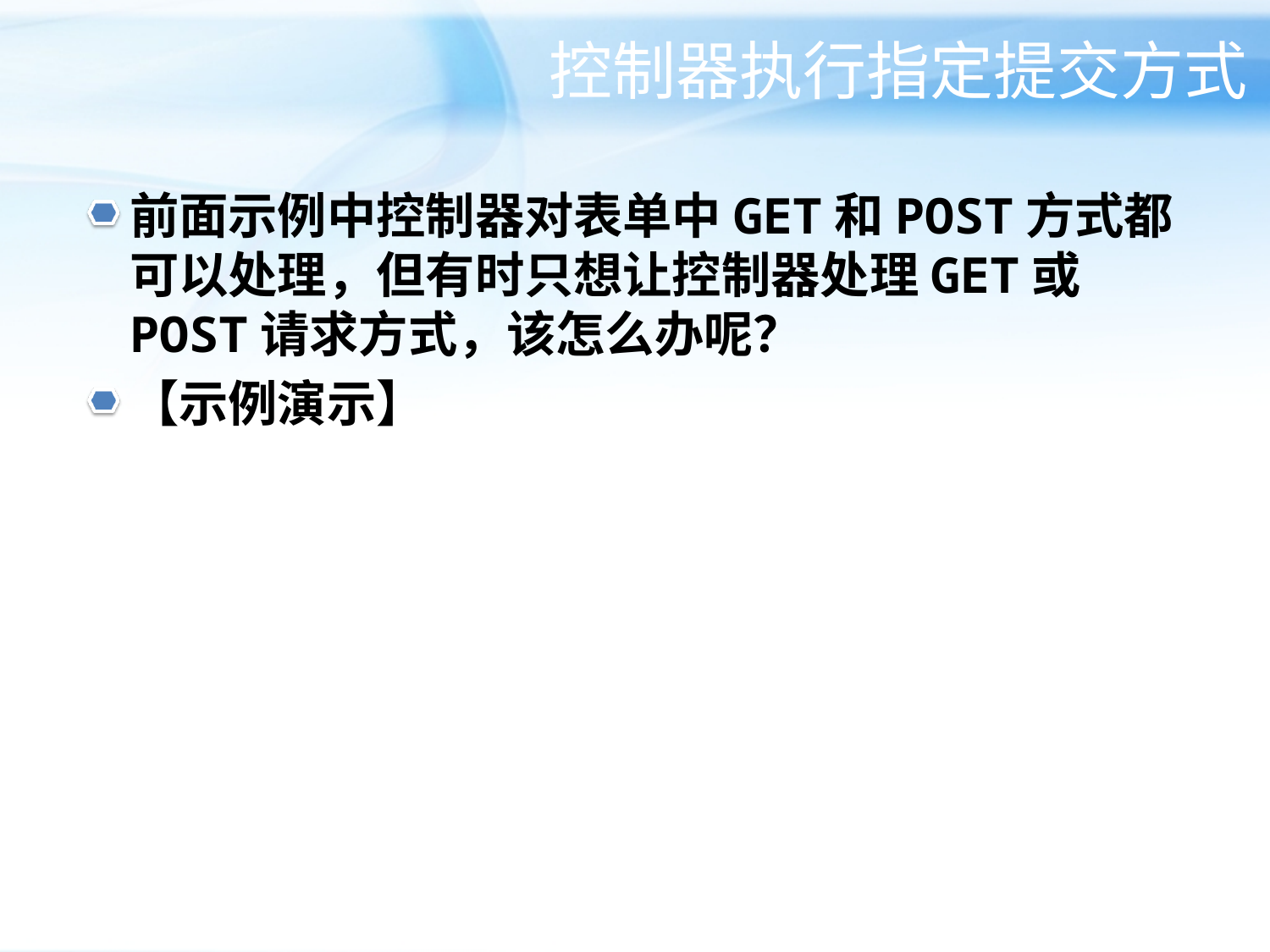

# 控制器执行指定提交方式
前面示例中控制器对表单中GET和POST方式都可以处理，但有时只想让控制器处理GET或POST请求方式，该怎么办呢？
【示例演示】